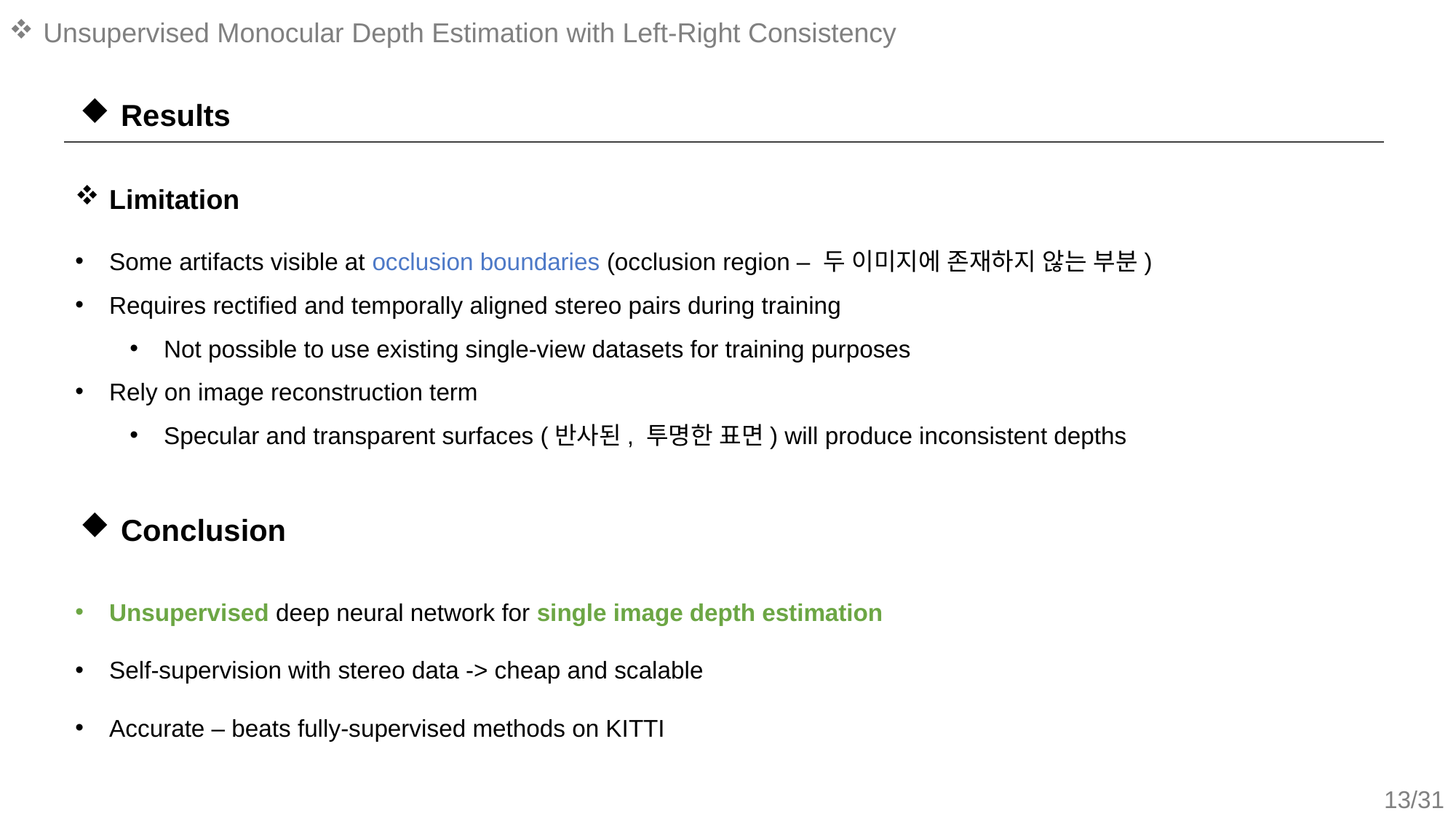

# Unsupervised Monocular Depth Estimation with Left-Right Consistency
Results
Limitation
Some artifacts visible at occlusion boundaries (occlusion region – 두 이미지에 존재하지 않는 부분)
Requires rectified and temporally aligned stereo pairs during training
Not possible to use existing single-view datasets for training purposes
Rely on image reconstruction term
Specular and transparent surfaces (반사된, 투명한 표면) will produce inconsistent depths
Conclusion
Unsupervised deep neural network for single image depth estimation
Self-supervision with stereo data -> cheap and scalable
Accurate – beats fully-supervised methods on KITTI